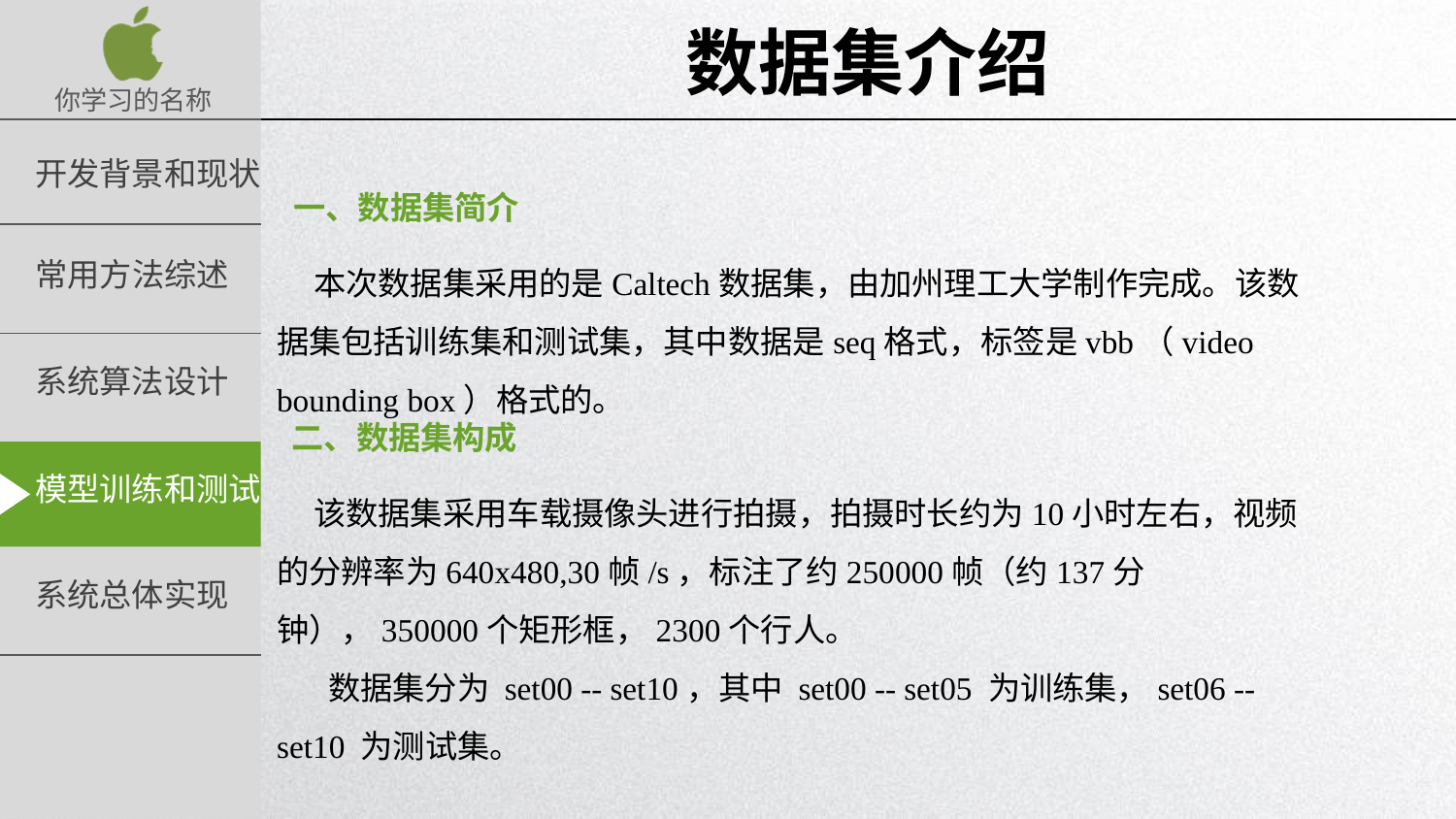

数据集介绍
一、数据集简介
       本次数据集采用的是Caltech数据集，由加州理工大学制作完成。该数据集包括训练集和测试集，其中数据是seq格式，标签是vbb（video bounding box）格式的。
 二、数据集构成
       该数据集采用车载摄像头进行拍摄，拍摄时长约为10小时左右，视频的分辨率为640x480,30帧/s，标注了约250000帧（约137分钟），350000个矩形框，2300个行人。
      数据集分为 set00 -- set10，其中 set00 -- set05 为训练集，set06 -- set10 为测试集。
延时符